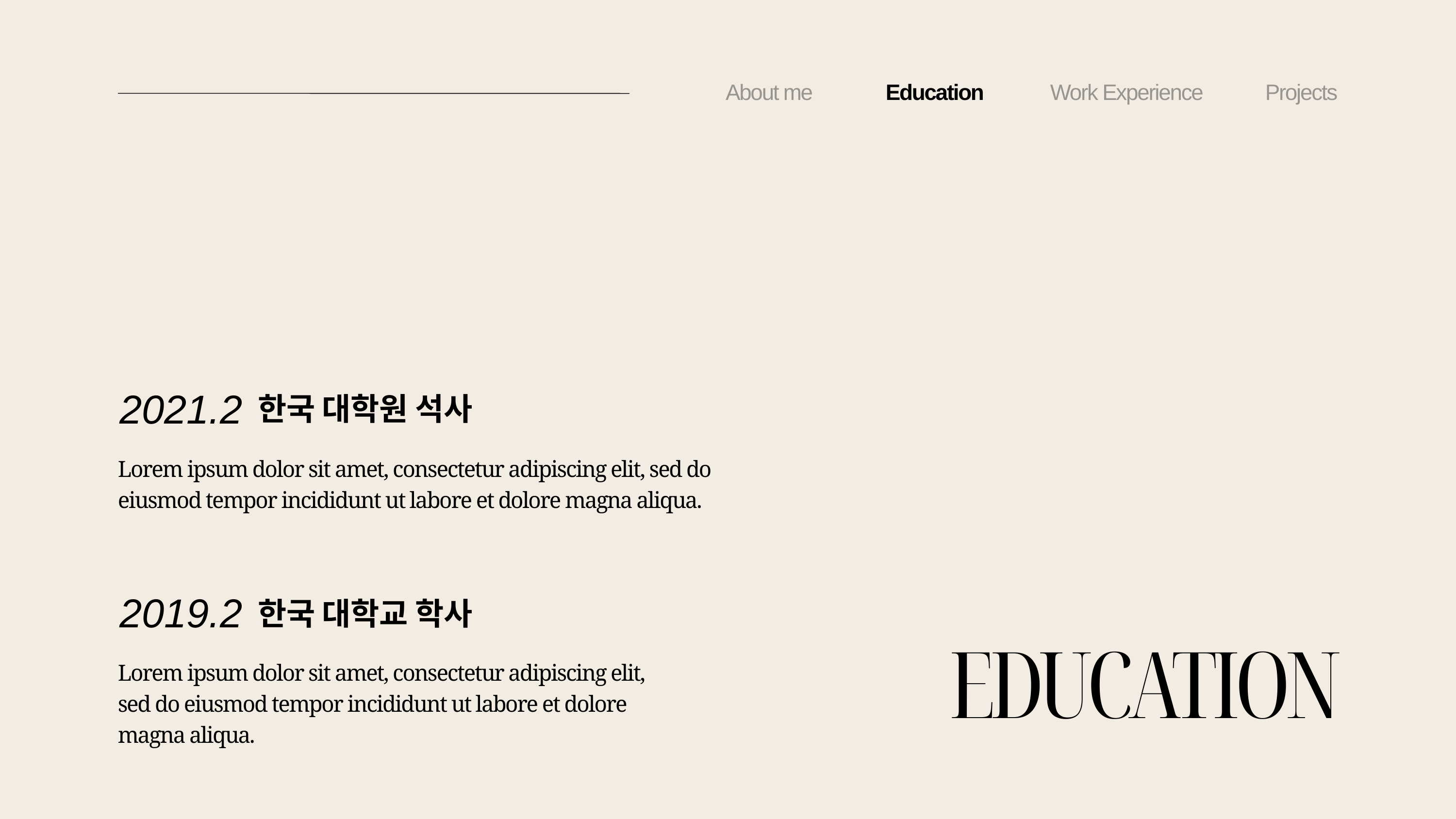

About me
Education
Work Experience
Projects

2021.2
한국 대학원 석사
Lorem ipsum dolor sit amet, consectetur adipiscing elit, sed do eiusmod tempor incididunt ut labore et dolore magna aliqua.
2019.2
한국 대학교 학사
EDUCATION
Lorem ipsum dolor sit amet, consectetur adipiscing elit, sed do eiusmod tempor incididunt ut labore et dolore magna aliqua.